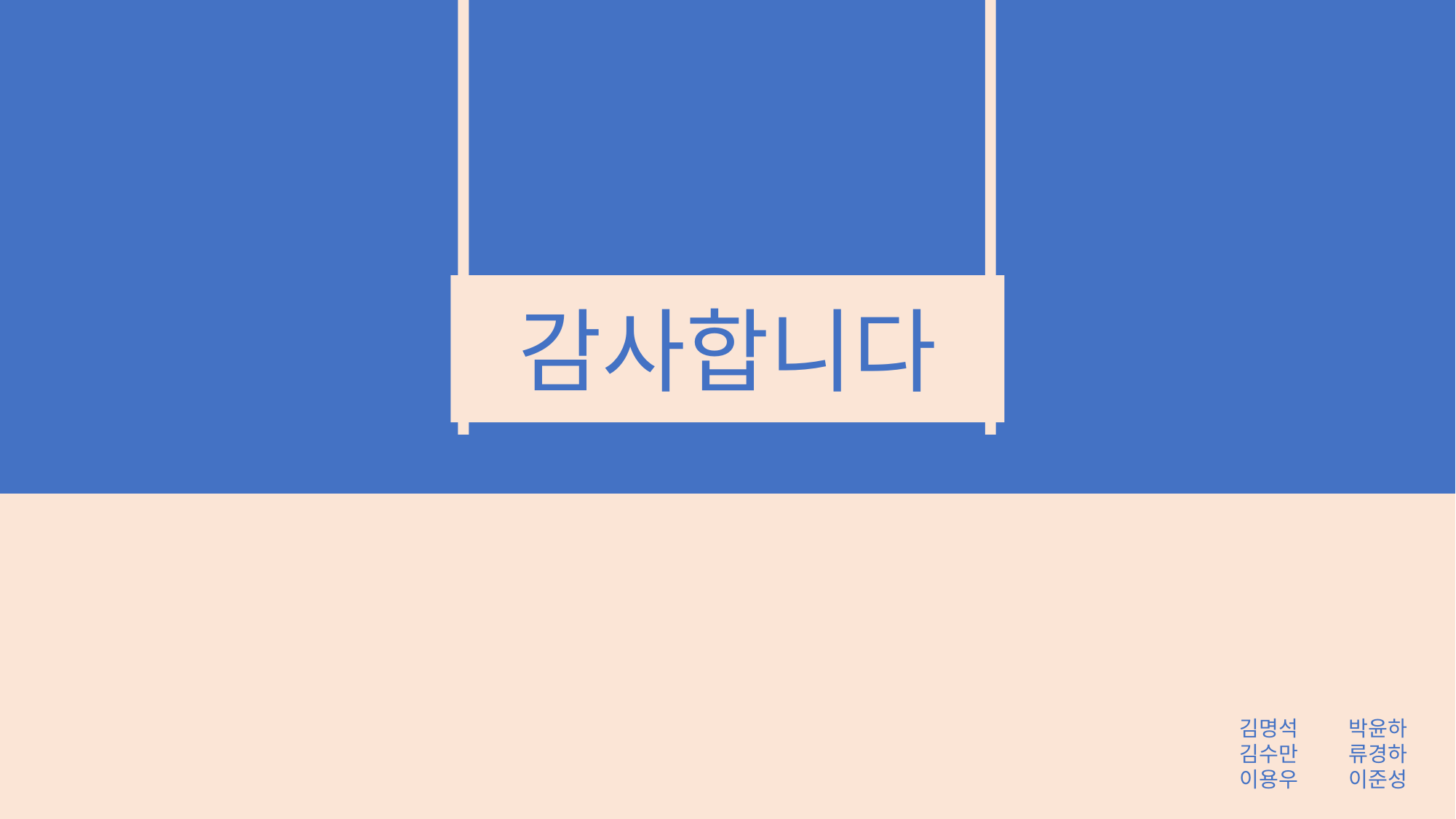

감사합니다
김명석	박윤하
김수만	류경하
이용우	이준성